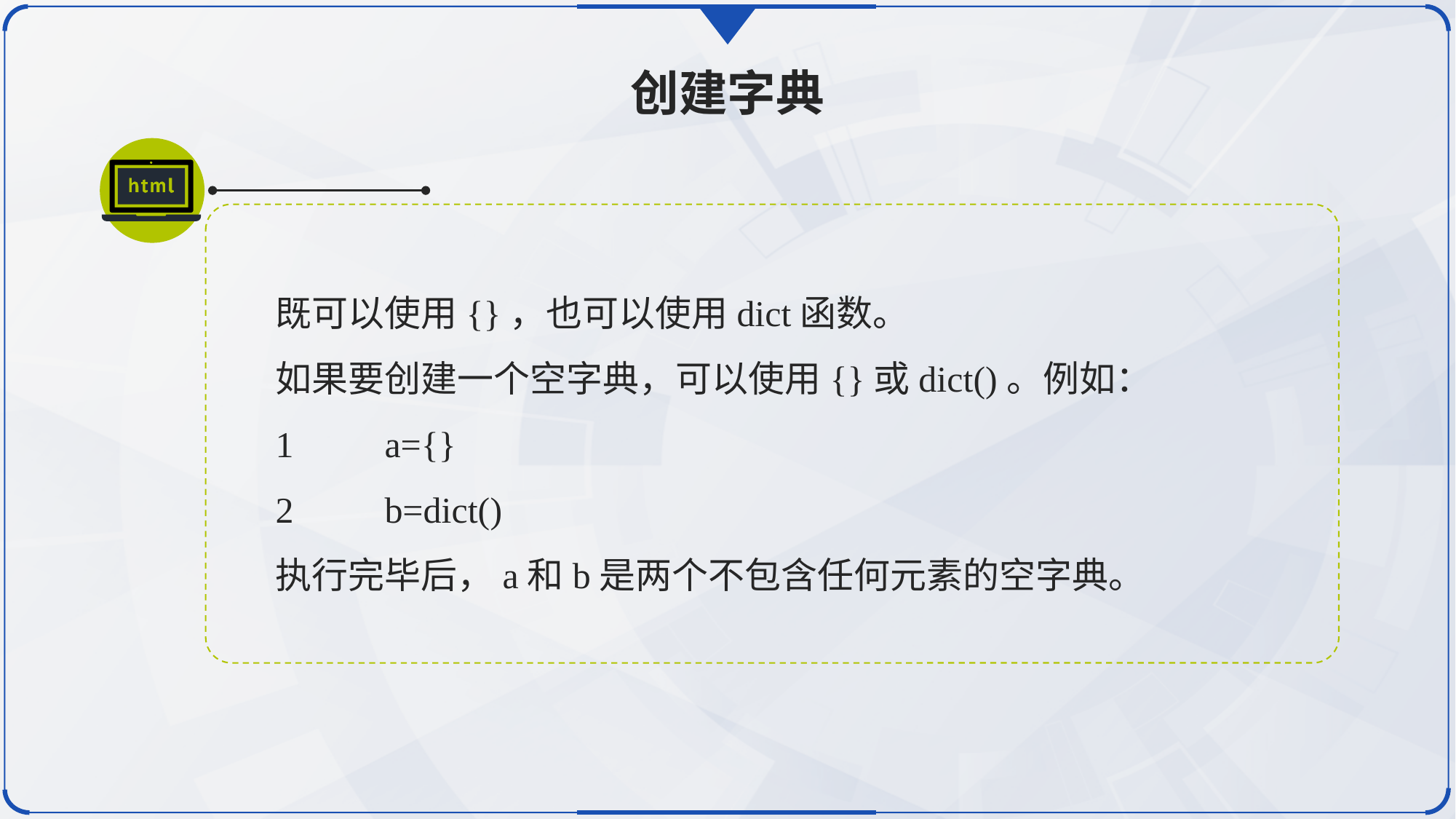

创建字典

既可以使用{}，也可以使用dict函数。
如果要创建一个空字典，可以使用{}或dict()。例如：
1	a={}
2	b=dict()
执行完毕后，a和b是两个不包含任何元素的空字典。